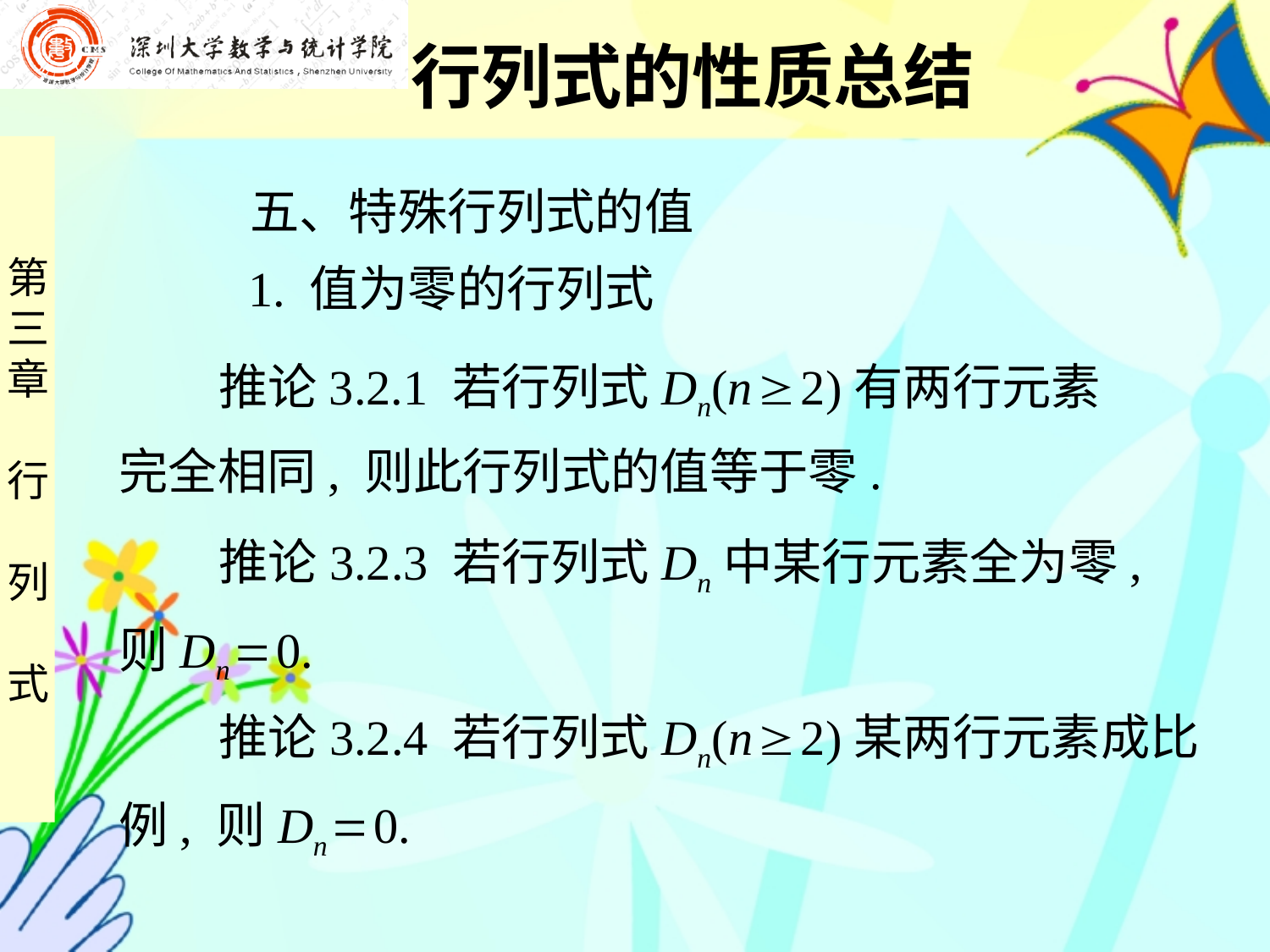

行列式的性质总结
        五、特殊行列式的值
        1. 值为零的行列式
        推论3.2.1 若行列式Dn(n ≥ 2)有两行元素
完全相同, 则此行列式的值等于零.
        推论3.2.3 若行列式Dn中某行元素全为零,
则Dn = 0.
        推论3.2.4 若行列式Dn(n ≥ 2)某两行元素成比
例, 则Dn = 0.